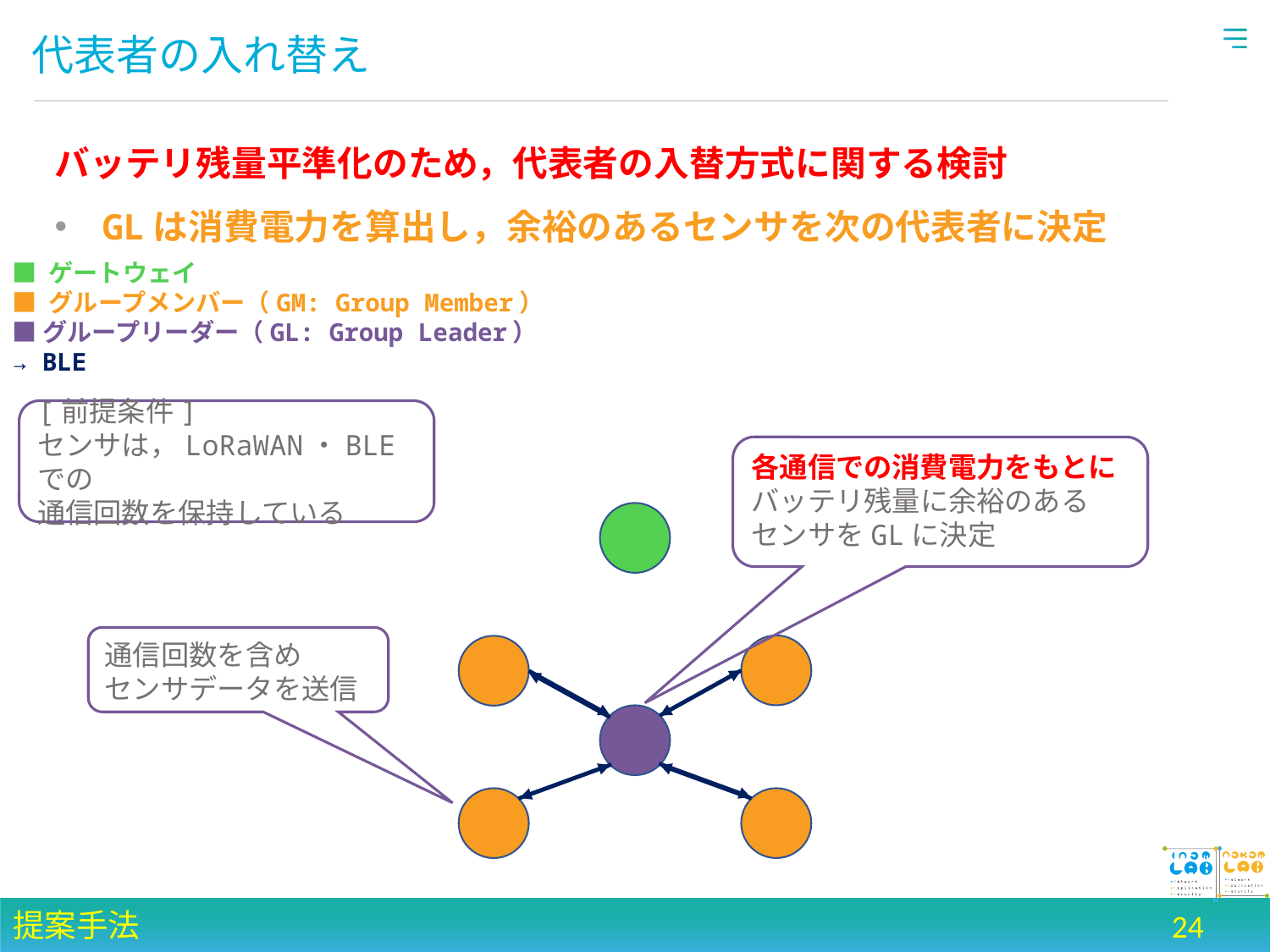

# 代表者の入れ替え
バッテリ残量平準化のため，代表者の入替方式に関する検討
GLは消費電力を算出し，余裕のあるセンサを次の代表者に決定
■ ゲートウェイ
■ グループメンバー（GM: Group Member）
■ グループリーダー（GL: Group Leader）
→ BLE
[前提条件]
センサは，LoRaWAN・BLEでの
通信回数を保持している
各通信での消費電力をもとに
バッテリ残量に余裕のある
センサをGLに決定

通信回数を含め
センサデータを送信

提案手法